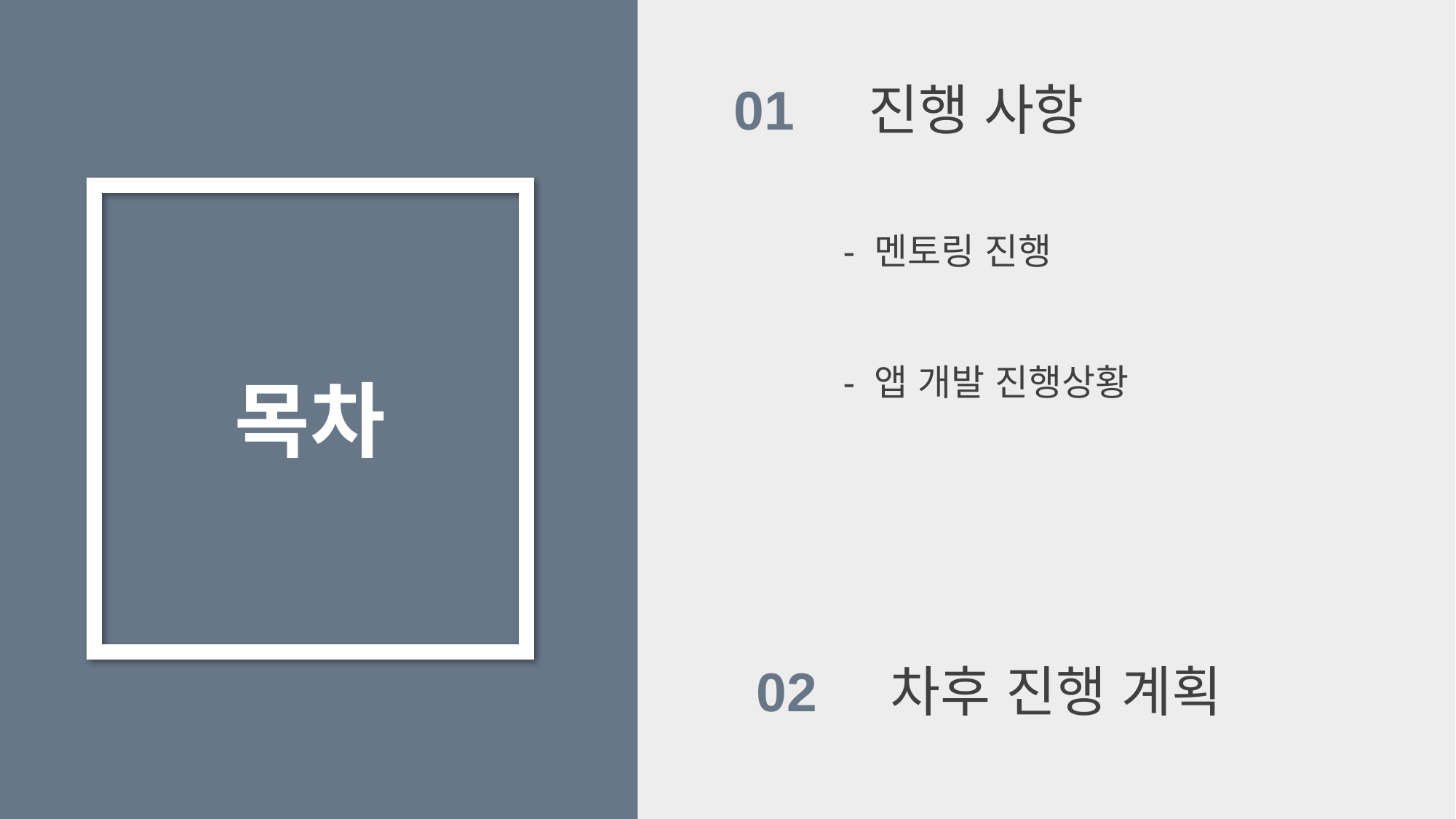

01    진행 사항

	- 멘토링 진행

	- 앱 개발 진행상황

목차
02    차후 진행 계획